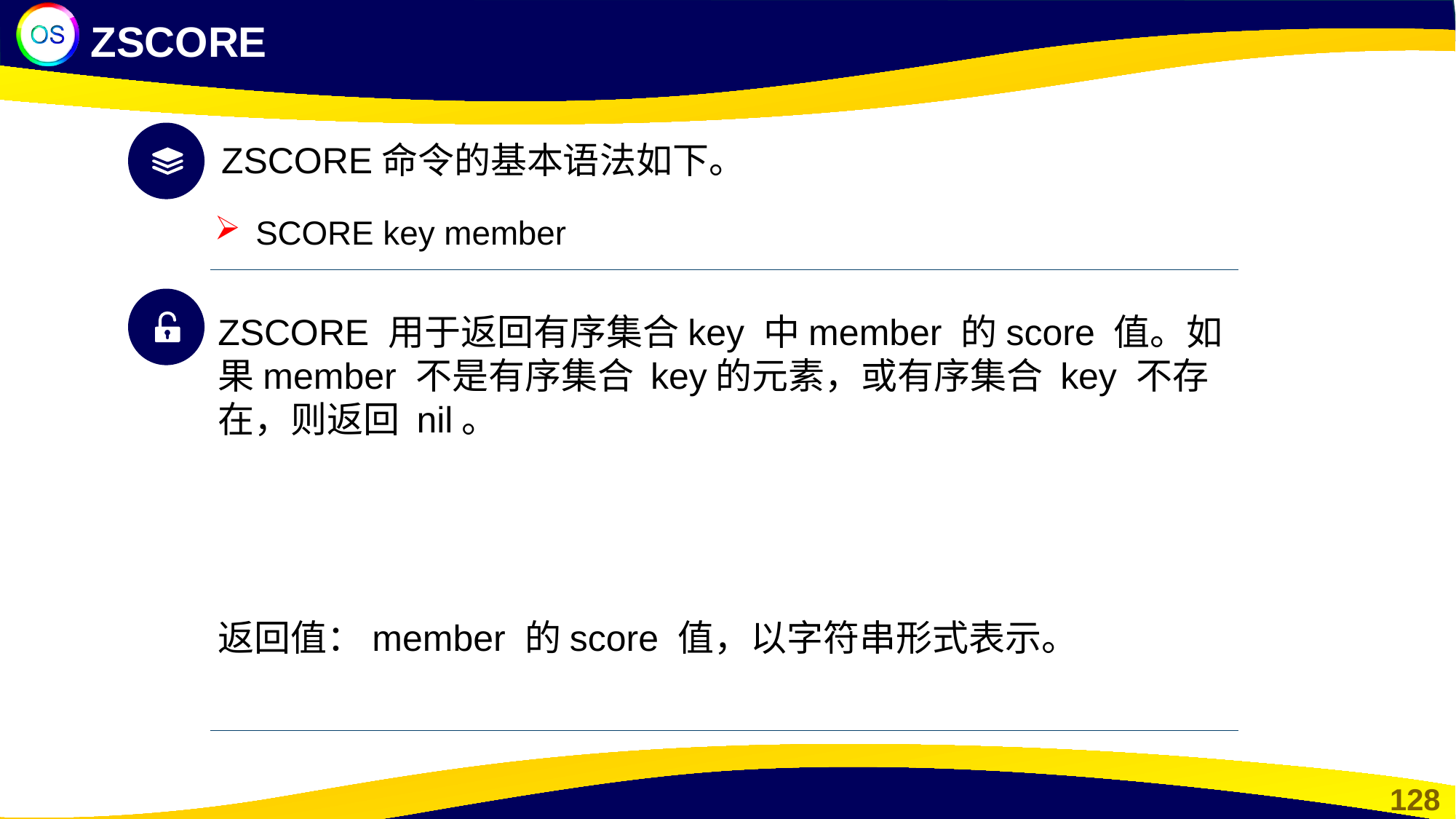

ZSCORE

ZSCORE命令的基本语法如下。

SCORE key member

ZSCORE 用于返回有序集合key 中member 的score 值。如果member 不是有序集合 key的元素，或有序集合 key 不存在，则返回 nil。

返回值：member 的score 值，以字符串形式表示。